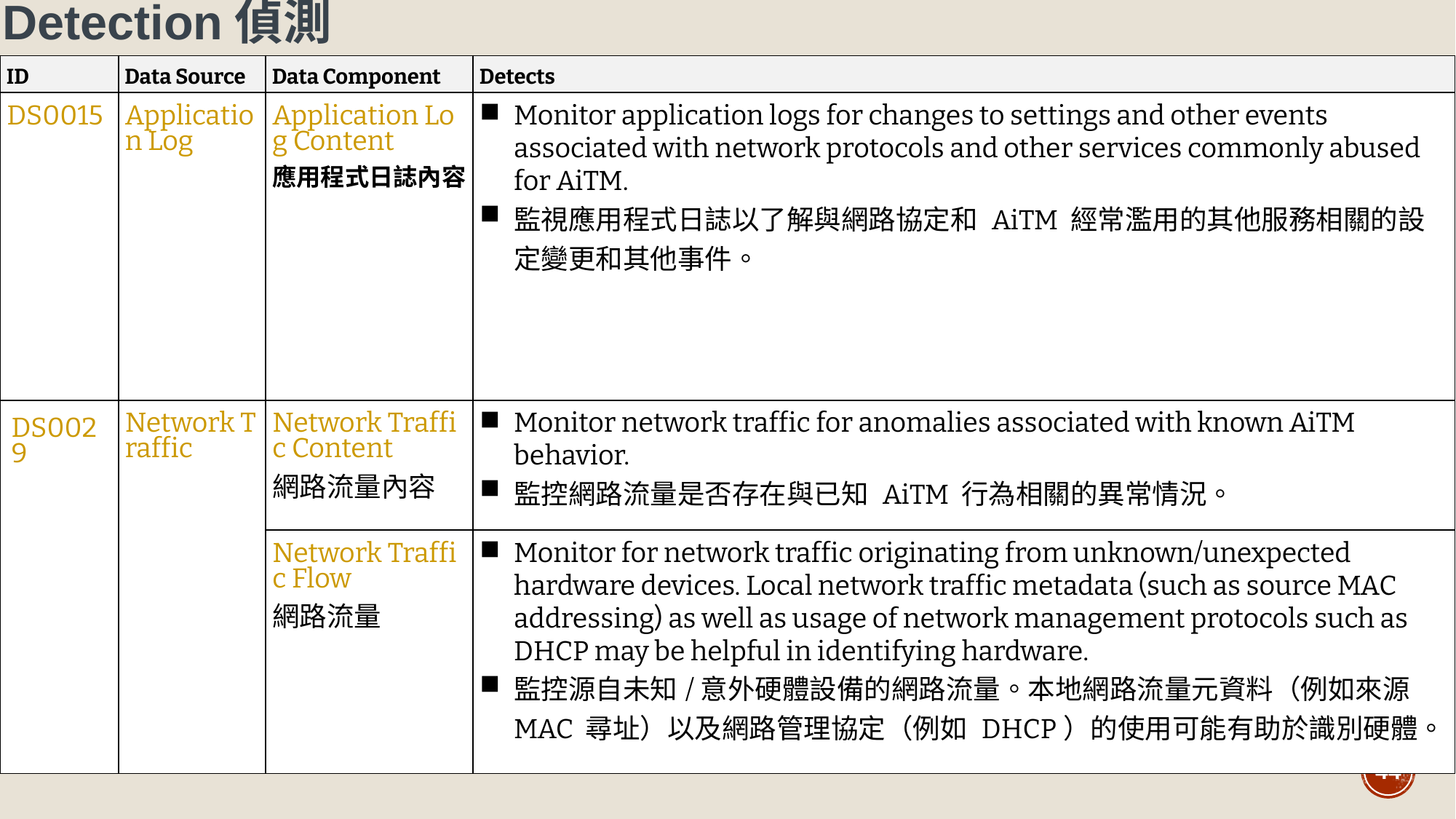

Detection偵測
| ID | Data Source | Data Component | Detects |
| --- | --- | --- | --- |
| DS0015 | Application Log | Application Log Content 應用程式日誌內容 | Monitor application logs for changes to settings and other events associated with network protocols and other services commonly abused for AiTM. 監視應用程式日誌以了解與網路協定和 AiTM 經常濫用的其他服務相關的設定變更和其他事件。 |
| DS0029 | Network Traffic | Network Traffic Content 網路流量內容 | Monitor network traffic for anomalies associated with known AiTM behavior. 監控網路流量是否存在與已知 AiTM 行為相關的異常情況。 |
|  |  | Network Traffic Flow 網路流量 | Monitor for network traffic originating from unknown/unexpected hardware devices. Local network traffic metadata (such as source MAC addressing) as well as usage of network management protocols such as DHCP may be helpful in identifying hardware. 監控源自未知/意外硬體設備的網路流量。本地網路流量元資料（例如來源 MAC 尋址）以及網路管理協定（例如 DHCP）的使用可能有助於識別硬體。 |
44